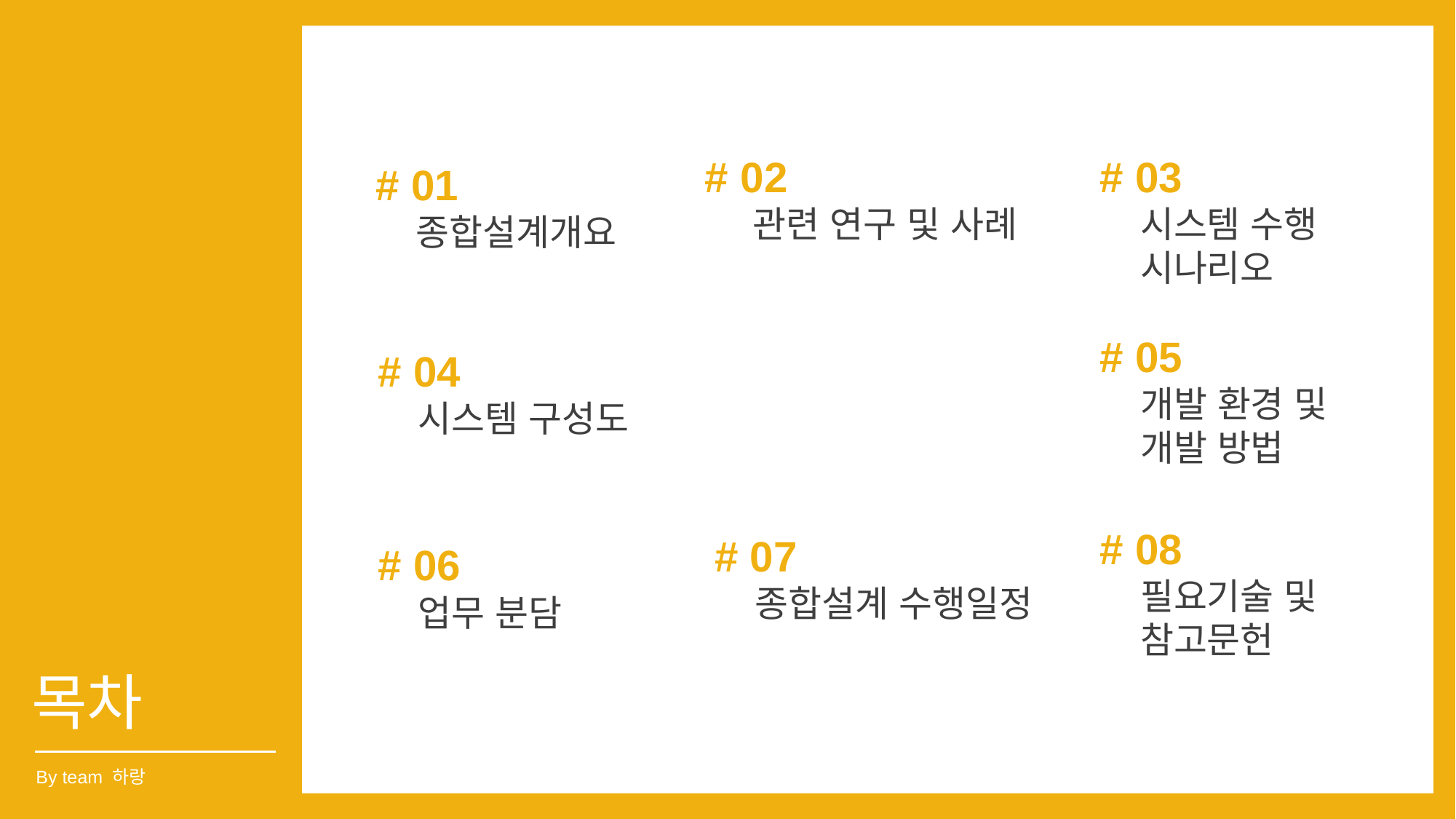

# 02
관련 연구 및 사례
# 03
시스템 수행
시나리오
# 01
종합설계개요
# 05
개발 환경 및
개발 방법
# 04
시스템 구성도
# 08
필요기술 및
참고문헌
# 07
종합설계 수행일정
# 06
업무 분담
목차
By team 하랑